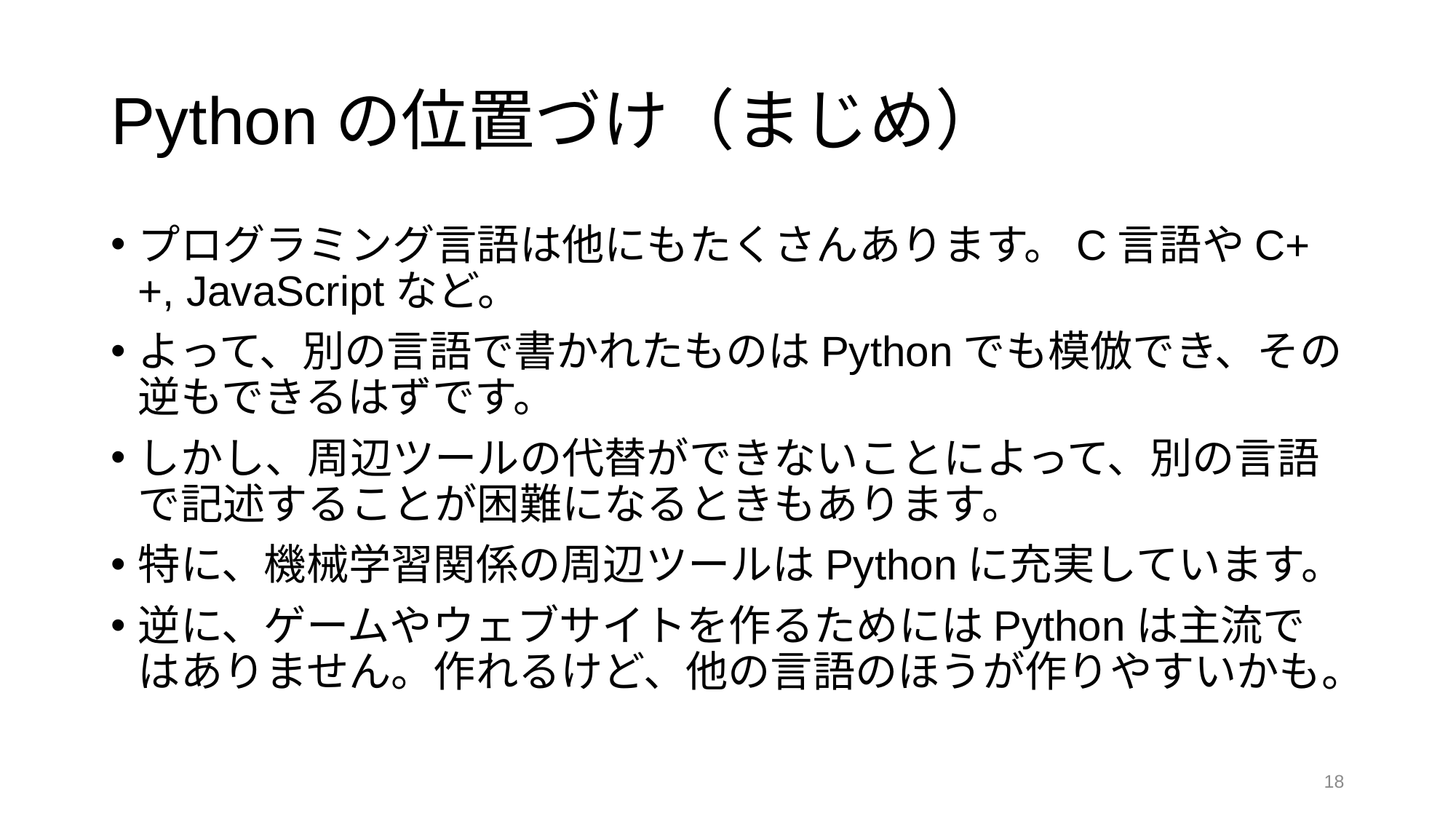

# Pythonの位置づけ（まじめ）
プログラミング言語は他にもたくさんあります。C言語やC++, JavaScriptなど。
よって、別の言語で書かれたものはPythonでも模倣でき、その逆もできるはずです。
しかし、周辺ツールの代替ができないことによって、別の言語で記述することが困難になるときもあります。
特に、機械学習関係の周辺ツールはPythonに充実しています。
逆に、ゲームやウェブサイトを作るためにはPythonは主流ではありません。作れるけど、他の言語のほうが作りやすいかも。
18